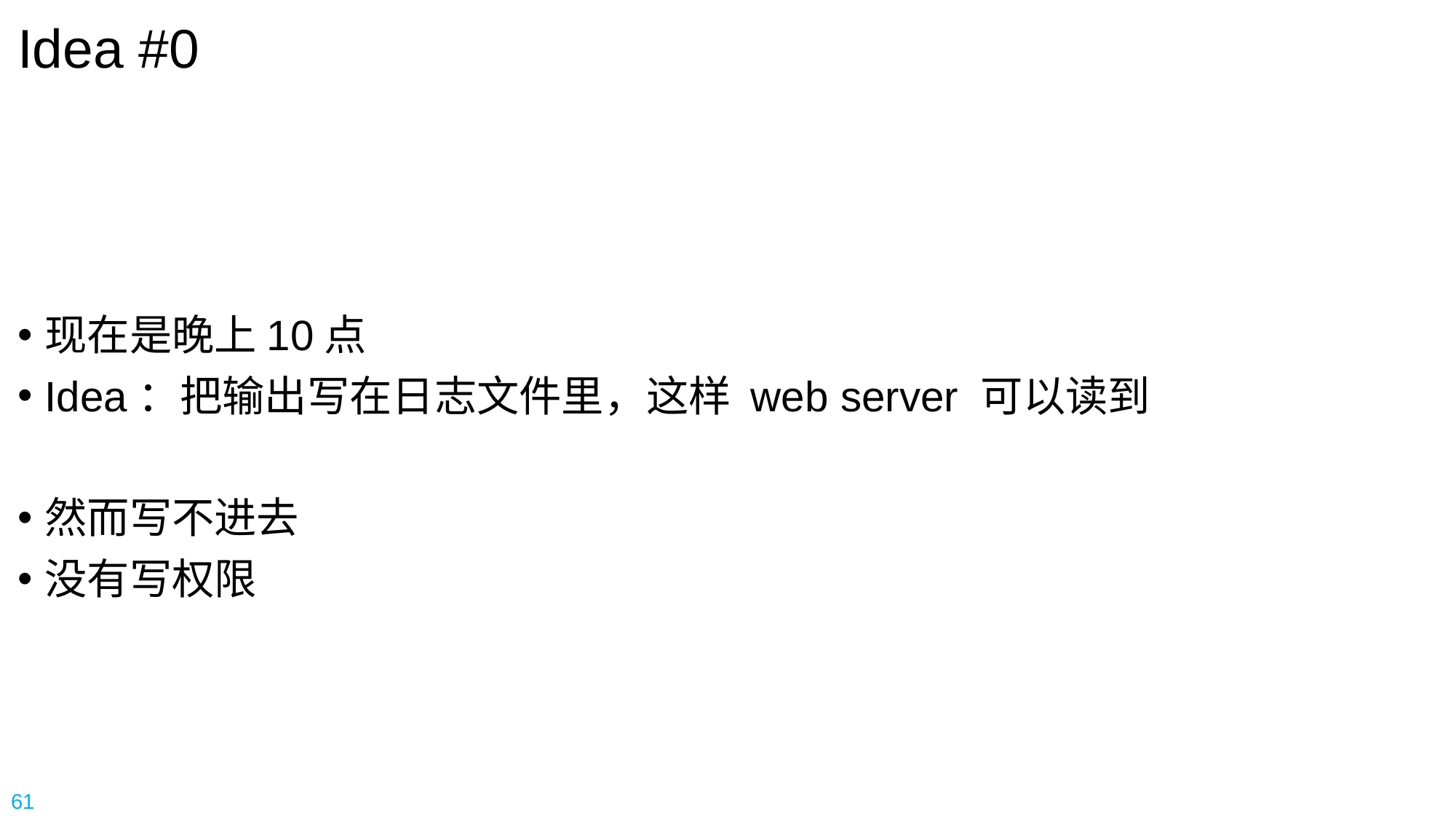

# Idea #0
现在是晚上10点
Idea：把输出写在日志文件里，这样 web server 可以读到

然而写不进去
没有写权限
61